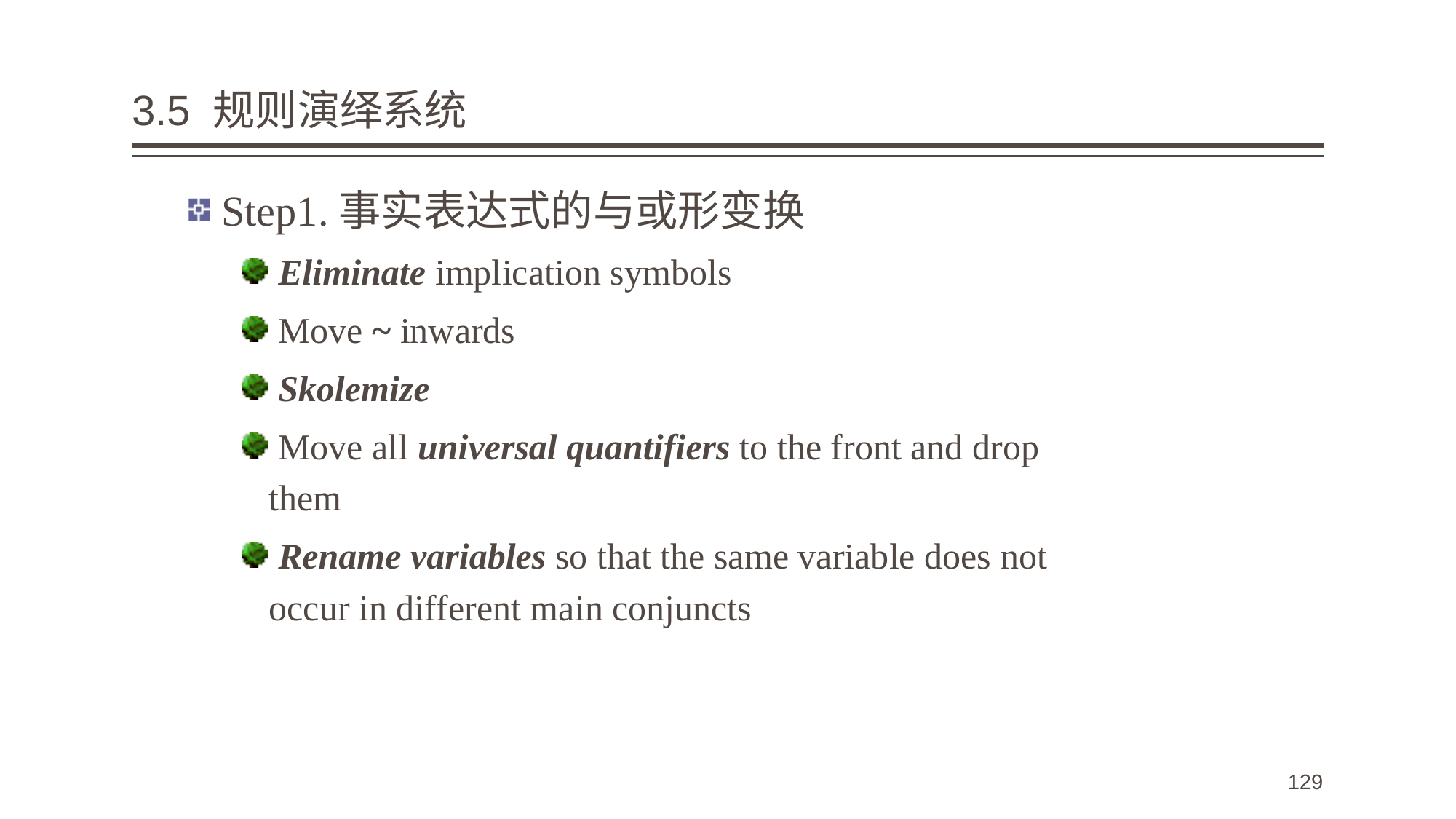

# 3.5 规则演绎系统
Step1.事实表达式的与或形变换
 Eliminate implication symbols
 Move ~ inwards
 Skolemize
 Move all universal quantifiers to the front and drop them
 Rename variables so that the same variable does not occur in different main conjuncts
129